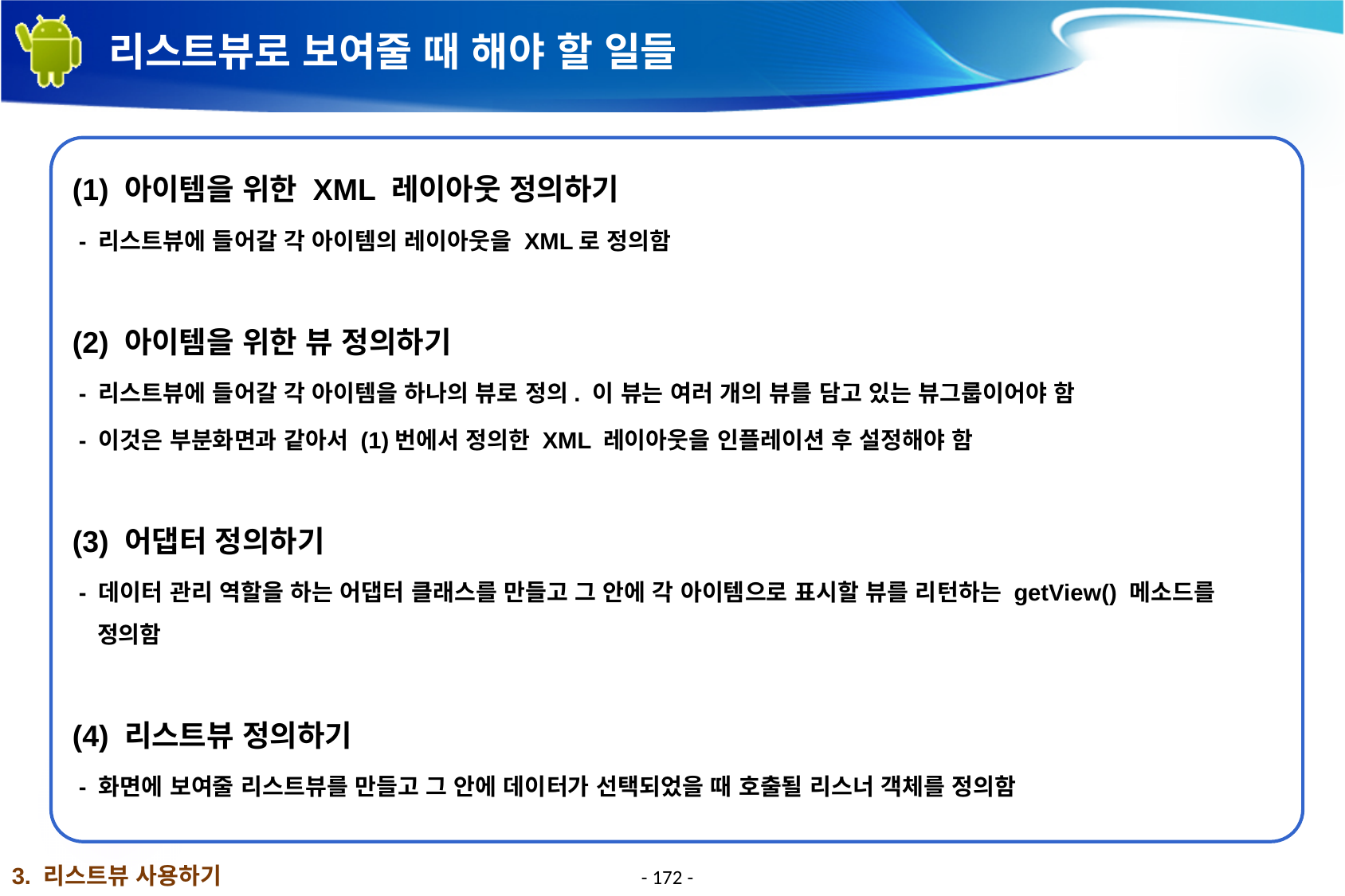

# 리스트뷰로 보여줄 때 해야 할 일들

(1) 아이템을 위한 XML 레이아웃 정의하기
 - 리스트뷰에 들어갈 각 아이템의 레이아웃을 XML로 정의함

(2) 아이템을 위한 뷰 정의하기
 - 리스트뷰에 들어갈 각 아이템을 하나의 뷰로 정의. 이 뷰는 여러 개의 뷰를 담고 있는 뷰그룹이어야 함
 - 이것은 부분화면과 같아서 (1)번에서 정의한 XML 레이아웃을 인플레이션 후 설정해야 함

(3) 어댑터 정의하기
 - 데이터 관리 역할을 하는 어댑터 클래스를 만들고 그 안에 각 아이템으로 표시할 뷰를 리턴하는 getView() 메소드를 정의함

(4) 리스트뷰 정의하기
 - 화면에 보여줄 리스트뷰를 만들고 그 안에 데이터가 선택되었을 때 호출될 리스너 객체를 정의함

3. 리스트뷰 사용하기